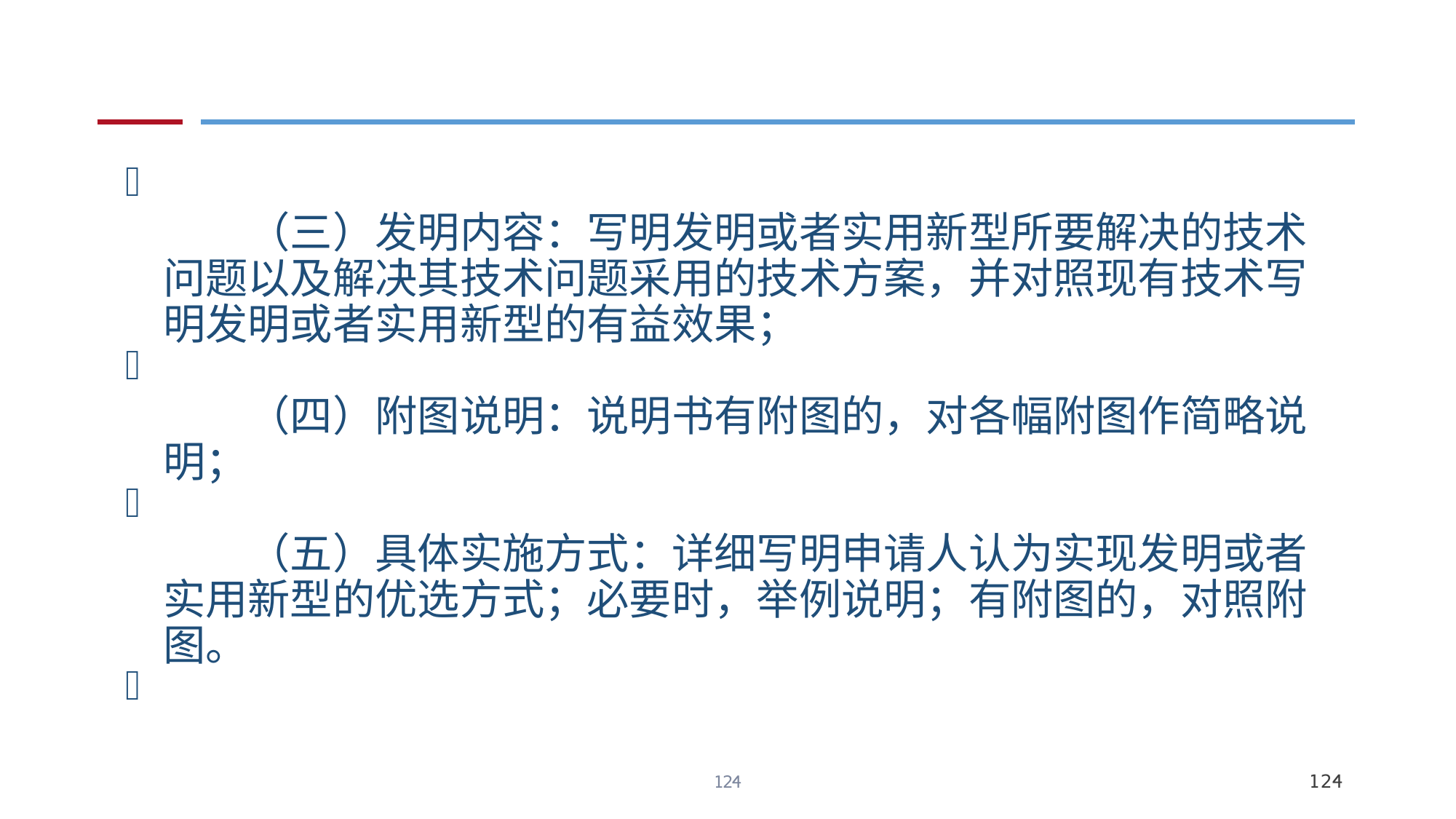

#
　　（三）发明内容：写明发明或者实用新型所要解决的技术问题以及解决其技术问题采用的技术方案，并对照现有技术写明发明或者实用新型的有益效果；
　　（四）附图说明：说明书有附图的，对各幅附图作简略说明；
　　（五）具体实施方式：详细写明申请人认为实现发明或者实用新型的优选方式；必要时，举例说明；有附图的，对照附图。

124
124